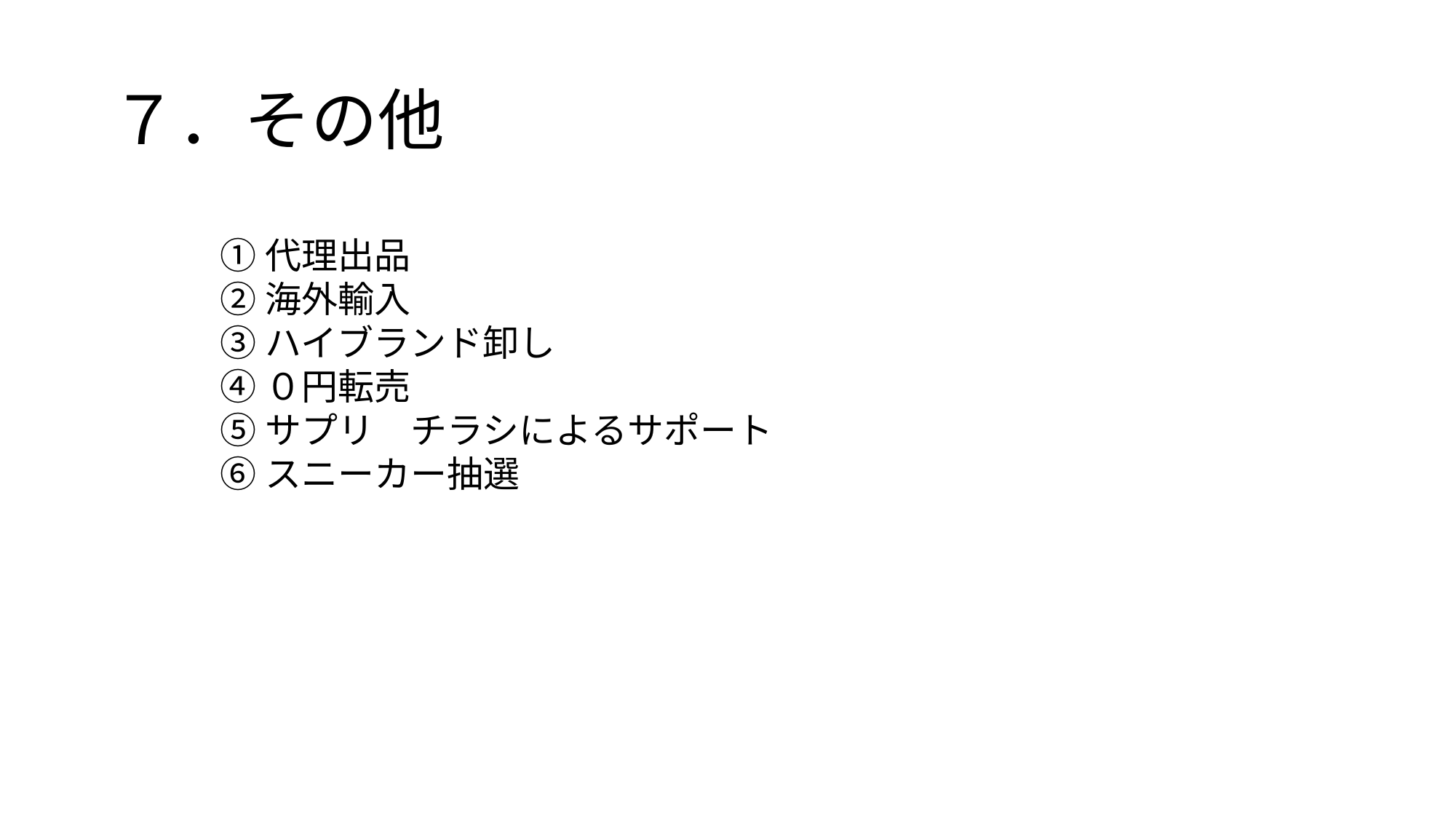

# ７．その他
①代理出品
②海外輸入
③ハイブランド卸し
④０円転売
⑤サプリ　チラシによるサポート
⑥スニーカー抽選